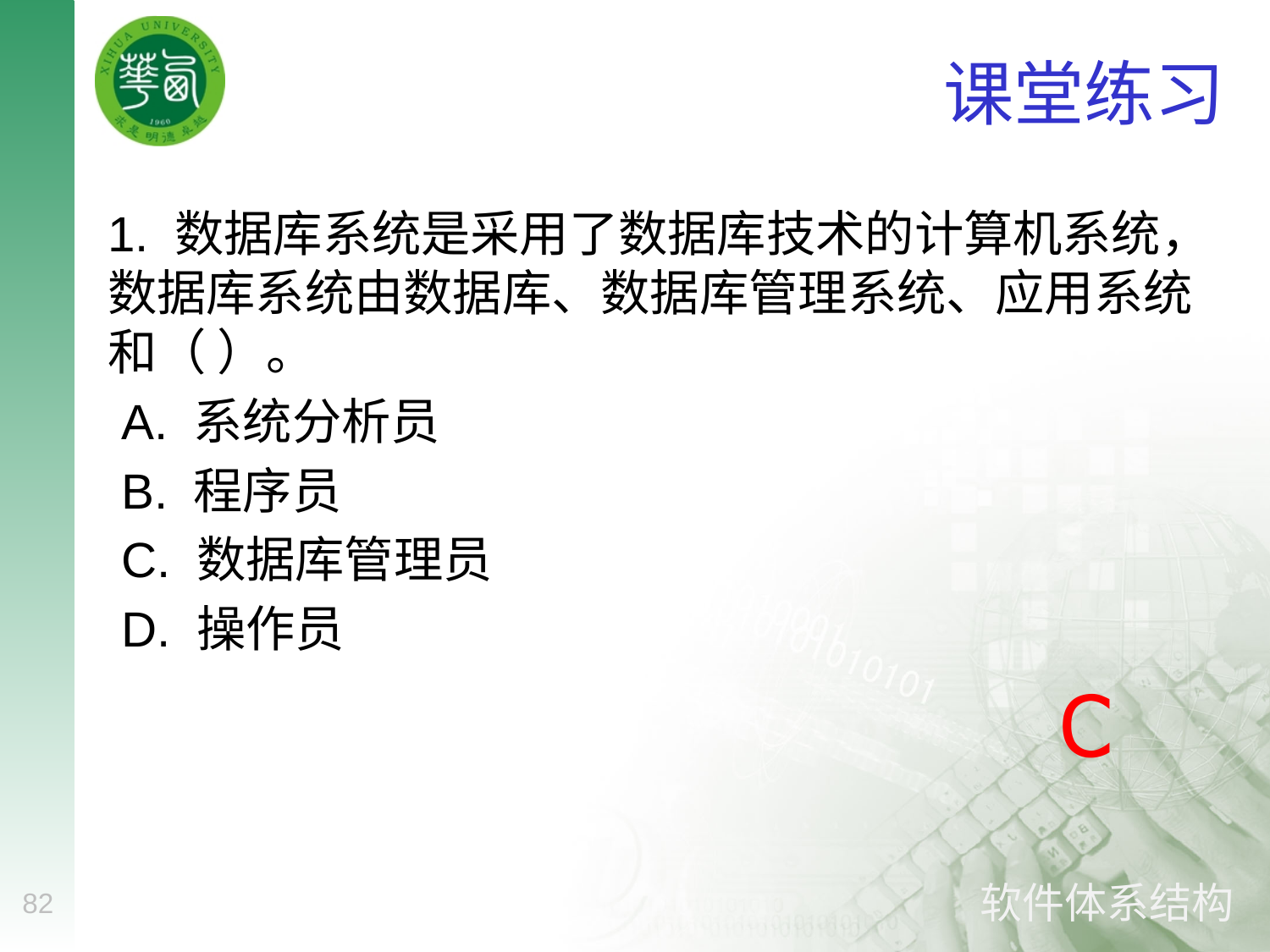

# 课堂练习
1. 数据库系统是采用了数据库技术的计算机系统，数据库系统由数据库、数据库管理系统、应用系统和（ ）。
 A. 系统分析员
 B. 程序员
 C. 数据库管理员
 D. 操作员

C
82